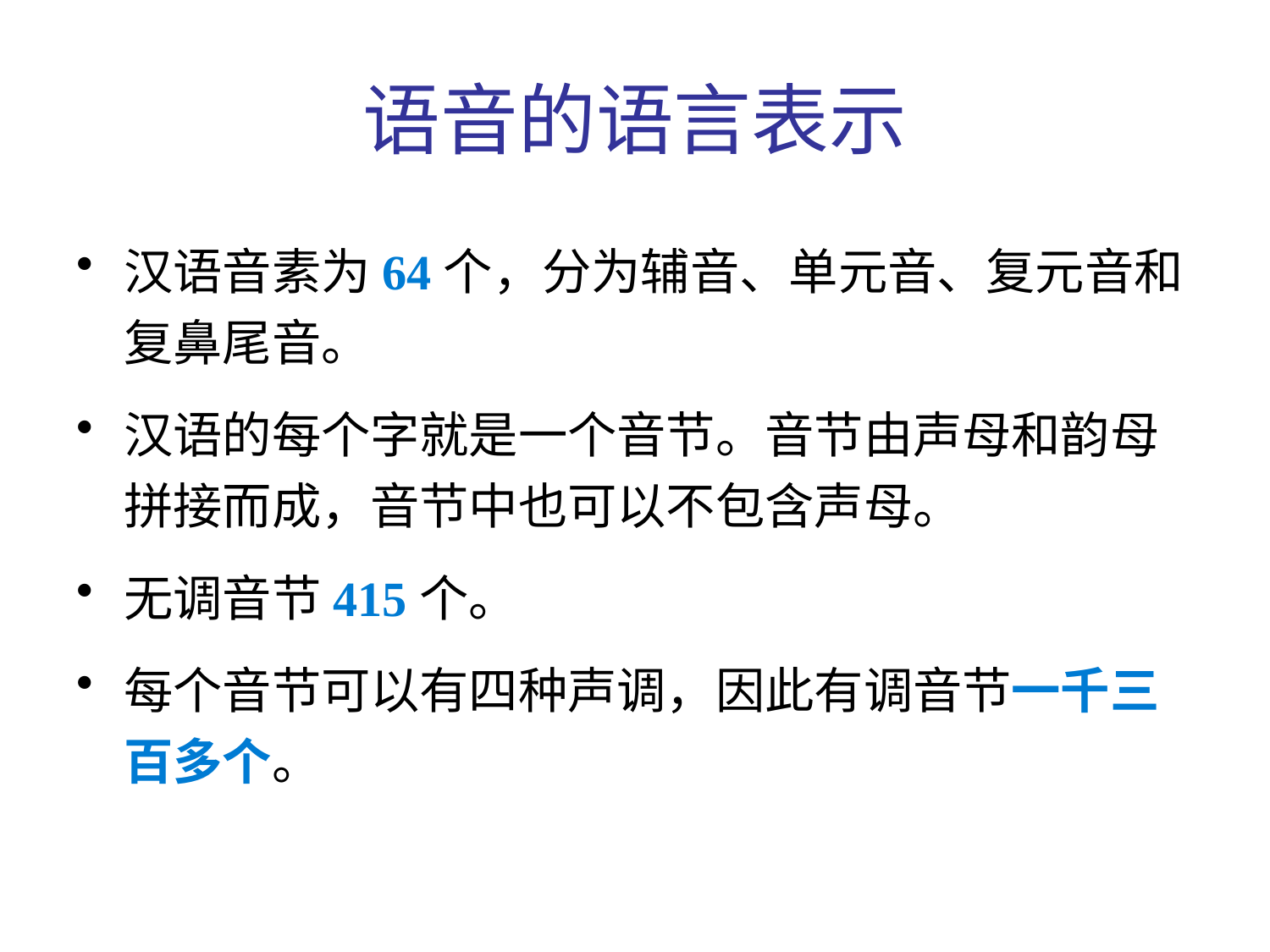

# 语音的语言表示
汉语音素为64个，分为辅音、单元音、复元音和复鼻尾音。
汉语的每个字就是一个音节。音节由声母和韵母拼接而成，音节中也可以不包含声母。
无调音节415个。
每个音节可以有四种声调，因此有调音节一千三百多个。